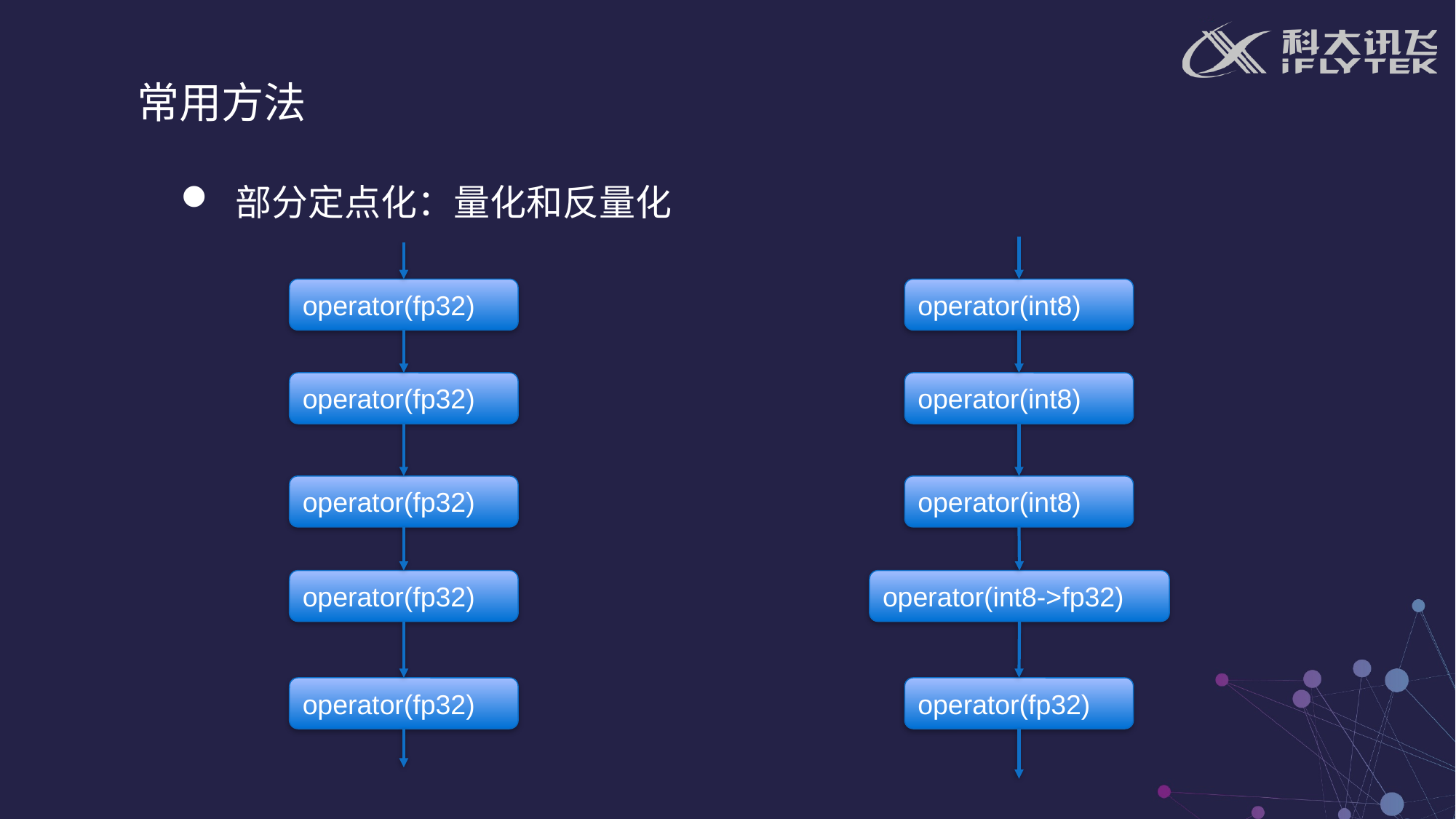

常用方法
部分定点化：量化和反量化
operator(fp32)
operator(int8)
operator(fp32)
operator(int8)
operator(fp32)
operator(int8)
operator(fp32)
operator(int8->fp32)
operator(fp32)
operator(fp32)